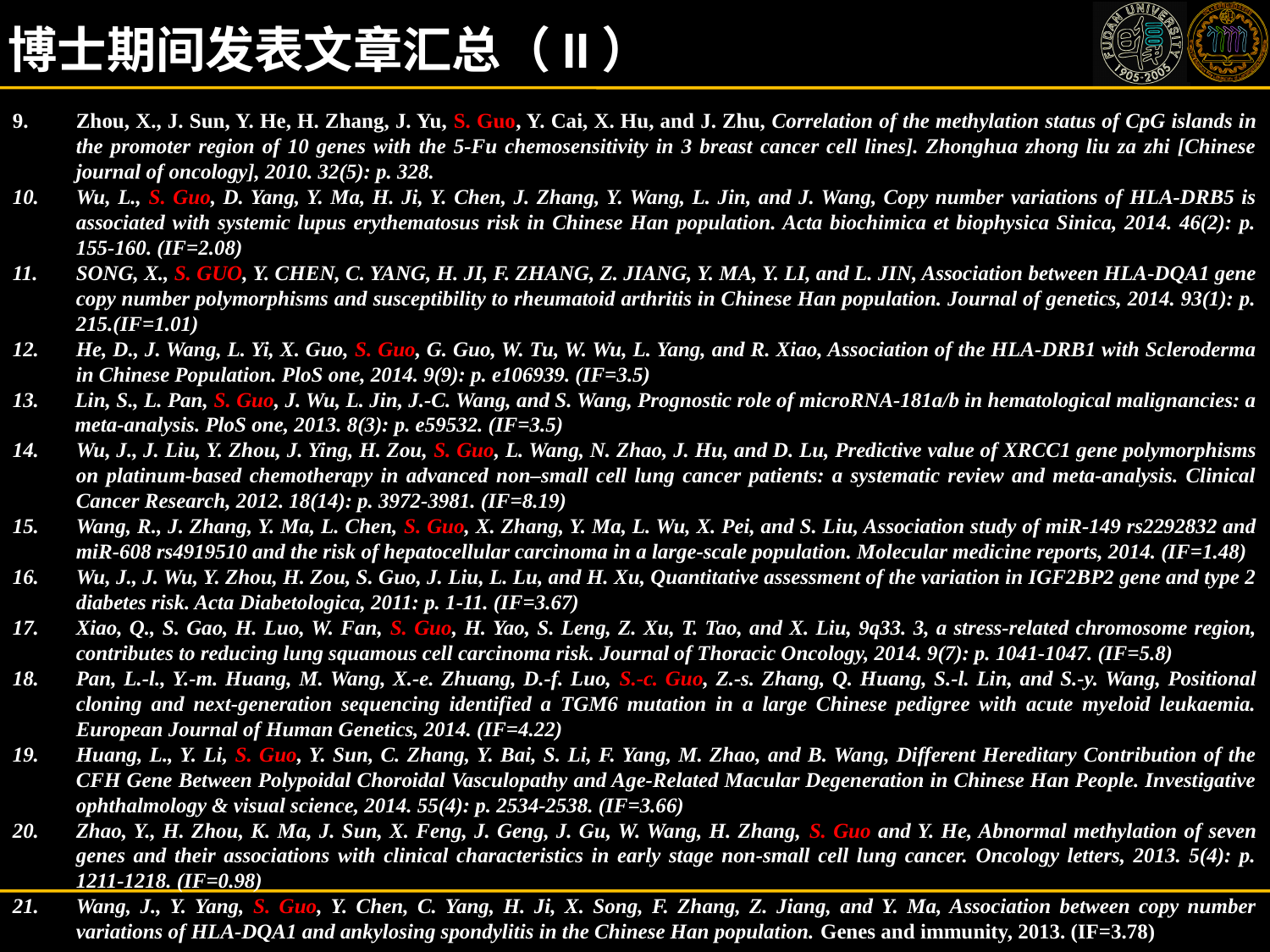

博士期间发表文章汇总（II）
9.	Zhou, X., J. Sun, Y. He, H. Zhang, J. Yu, S. Guo, Y. Cai, X. Hu, and J. Zhu, Correlation of the methylation status of CpG islands in the promoter region of 10 genes with the 5-Fu chemosensitivity in 3 breast cancer cell lines]. Zhonghua zhong liu za zhi [Chinese journal of oncology], 2010. 32(5): p. 328.
10.	Wu, L., S. Guo, D. Yang, Y. Ma, H. Ji, Y. Chen, J. Zhang, Y. Wang, L. Jin, and J. Wang, Copy number variations of HLA-DRB5 is associated with systemic lupus erythematosus risk in Chinese Han population. Acta biochimica et biophysica Sinica, 2014. 46(2): p. 155-160. (IF=2.08)
11.	SONG, X., S. GUO, Y. CHEN, C. YANG, H. JI, F. ZHANG, Z. JIANG, Y. MA, Y. LI, and L. JIN, Association between HLA-DQA1 gene copy number polymorphisms and susceptibility to rheumatoid arthritis in Chinese Han population. Journal of genetics, 2014. 93(1): p. 215.(IF=1.01)
12.	He, D., J. Wang, L. Yi, X. Guo, S. Guo, G. Guo, W. Tu, W. Wu, L. Yang, and R. Xiao, Association of the HLA-DRB1 with Scleroderma in Chinese Population. PloS one, 2014. 9(9): p. e106939. (IF=3.5)
13.	Lin, S., L. Pan, S. Guo, J. Wu, L. Jin, J.-C. Wang, and S. Wang, Prognostic role of microRNA-181a/b in hematological malignancies: a meta-analysis. PloS one, 2013. 8(3): p. e59532. (IF=3.5)
14.	Wu, J., J. Liu, Y. Zhou, J. Ying, H. Zou, S. Guo, L. Wang, N. Zhao, J. Hu, and D. Lu, Predictive value of XRCC1 gene polymorphisms on platinum-based chemotherapy in advanced non–small cell lung cancer patients: a systematic review and meta-analysis. Clinical Cancer Research, 2012. 18(14): p. 3972-3981. (IF=8.19)
15.	Wang, R., J. Zhang, Y. Ma, L. Chen, S. Guo, X. Zhang, Y. Ma, L. Wu, X. Pei, and S. Liu, Association study of miR‑149 rs2292832 and miR‑608 rs4919510 and the risk of hepatocellular carcinoma in a large‑scale population. Molecular medicine reports, 2014. (IF=1.48)
16.	Wu, J., J. Wu, Y. Zhou, H. Zou, S. Guo, J. Liu, L. Lu, and H. Xu, Quantitative assessment of the variation in IGF2BP2 gene and type 2 diabetes risk. Acta Diabetologica, 2011: p. 1-11. (IF=3.67)
17.	Xiao, Q., S. Gao, H. Luo, W. Fan, S. Guo, H. Yao, S. Leng, Z. Xu, T. Tao, and X. Liu, 9q33. 3, a stress-related chromosome region, contributes to reducing lung squamous cell carcinoma risk. Journal of Thoracic Oncology, 2014. 9(7): p. 1041-1047. (IF=5.8)
18.	Pan, L.-l., Y.-m. Huang, M. Wang, X.-e. Zhuang, D.-f. Luo, S.-c. Guo, Z.-s. Zhang, Q. Huang, S.-l. Lin, and S.-y. Wang, Positional cloning and next-generation sequencing identified a TGM6 mutation in a large Chinese pedigree with acute myeloid leukaemia. European Journal of Human Genetics, 2014. (IF=4.22)
19.	Huang, L., Y. Li, S. Guo, Y. Sun, C. Zhang, Y. Bai, S. Li, F. Yang, M. Zhao, and B. Wang, Different Hereditary Contribution of the CFH Gene Between Polypoidal Choroidal Vasculopathy and Age-Related Macular Degeneration in Chinese Han People. Investigative ophthalmology & visual science, 2014. 55(4): p. 2534-2538. (IF=3.66)
20.	Zhao, Y., H. Zhou, K. Ma, J. Sun, X. Feng, J. Geng, J. Gu, W. Wang, H. Zhang, S. Guo and Y. He, Abnormal methylation of seven genes and their associations with clinical characteristics in early stage non-small cell lung cancer. Oncology letters, 2013. 5(4): p. 1211-1218. (IF=0.98)
21.	Wang, J., Y. Yang, S. Guo, Y. Chen, C. Yang, H. Ji, X. Song, F. Zhang, Z. Jiang, and Y. Ma, Association between copy number variations of HLA-DQA1 and ankylosing spondylitis in the Chinese Han population. Genes and immunity, 2013. (IF=3.78)